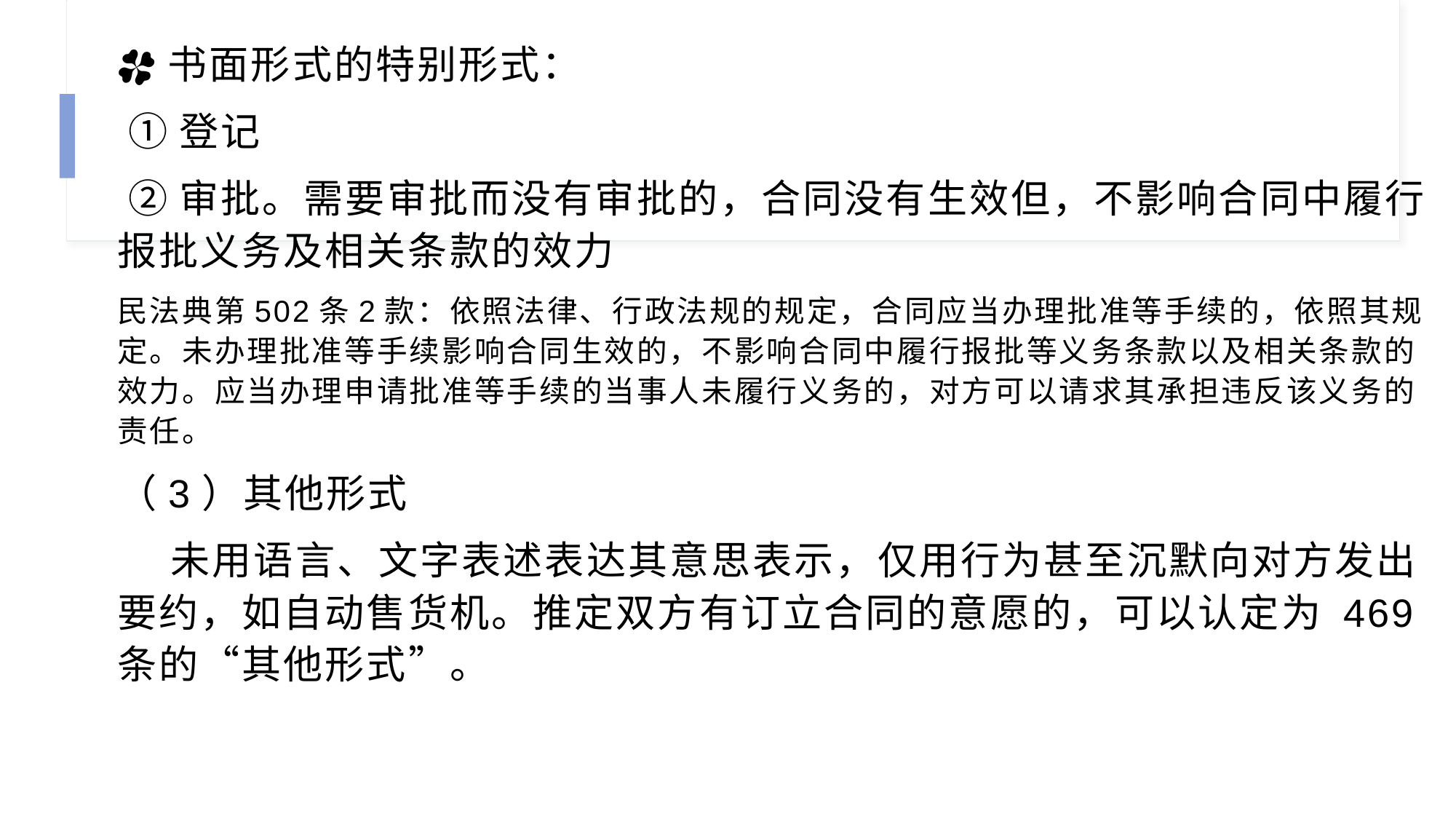

🍀书面形式的特别形式：
 ①登记
 ②审批。需要审批而没有审批的，合同没有生效但，不影响合同中履行报批义务及相关条款的效力
民法典第502条2款：依照法律、行政法规的规定，合同应当办理批准等手续的，依照其规定。未办理批准等手续影响合同生效的，不影响合同中履行报批等义务条款以及相关条款的效力。应当办理申请批准等手续的当事人未履行义务的，对方可以请求其承担违反该义务的责任。
（3）其他形式
    未用语言、文字表述表达其意思表示，仅用行为甚至沉默向对方发出要约，如自动售货机。推定双方有订立合同的意愿的，可以认定为 469条的“其他形式”。